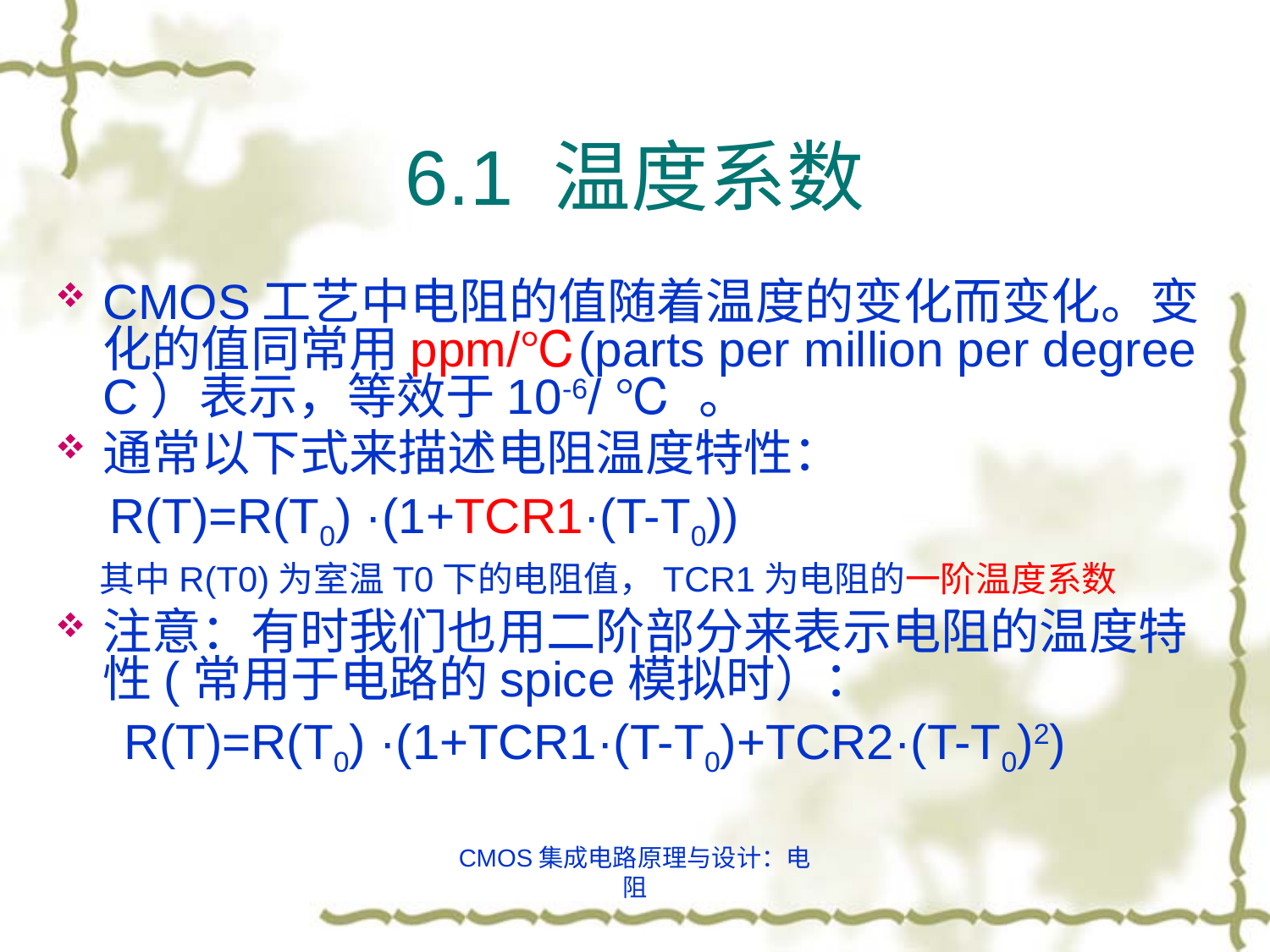

# 6.1 温度系数
CMOS工艺中电阻的值随着温度的变化而变化。变化的值同常用ppm/℃(parts per million per degree C）表示，等效于10-6/ ℃ 。
通常以下式来描述电阻温度特性：
    R(T)=R(T0) ·(1+TCR1·(T-T0))
   其中R(T0)为室温T0下的电阻值，TCR1为电阻的一阶温度系数
注意：有时我们也用二阶部分来表示电阻的温度特性(常用于电路的spice模拟时）：
     R(T)=R(T0) ·(1+TCR1·(T-T0)+TCR2·(T-T0)2)
CMOS集成电路原理与设计：电阻
4